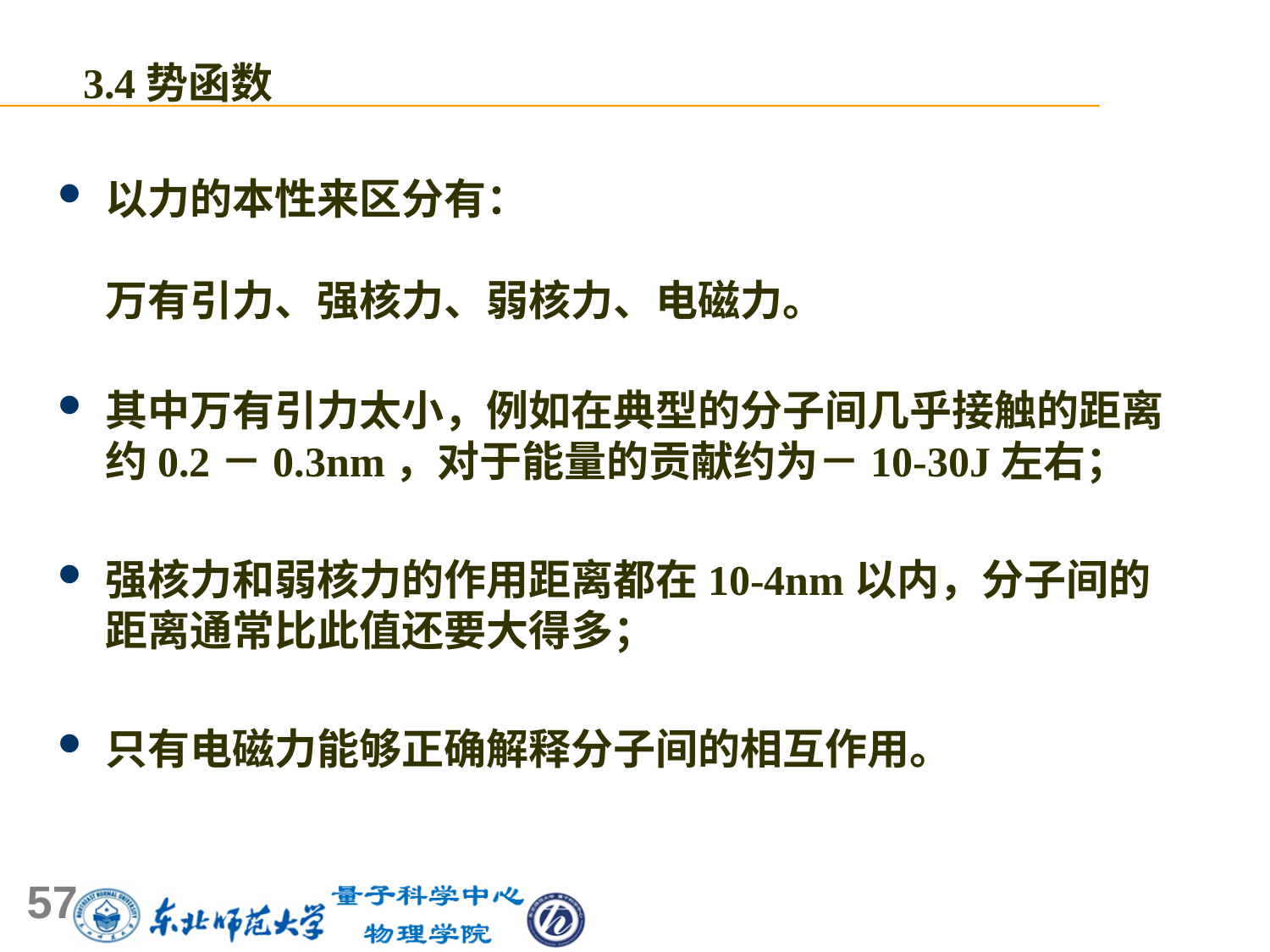

3.4势函数

以力的本性来区分有：
万有引力、强核力、弱核力、电磁力。
其中万有引力太小，例如在典型的分子间几乎接触的距离约0.2－0.3nm，对于能量的贡献约为－10-30J左右；

强核力和弱核力的作用距离都在10-4nm以内，分子间的距离通常比此值还要大得多；

只有电磁力能够正确解释分子间的相互作用。
57